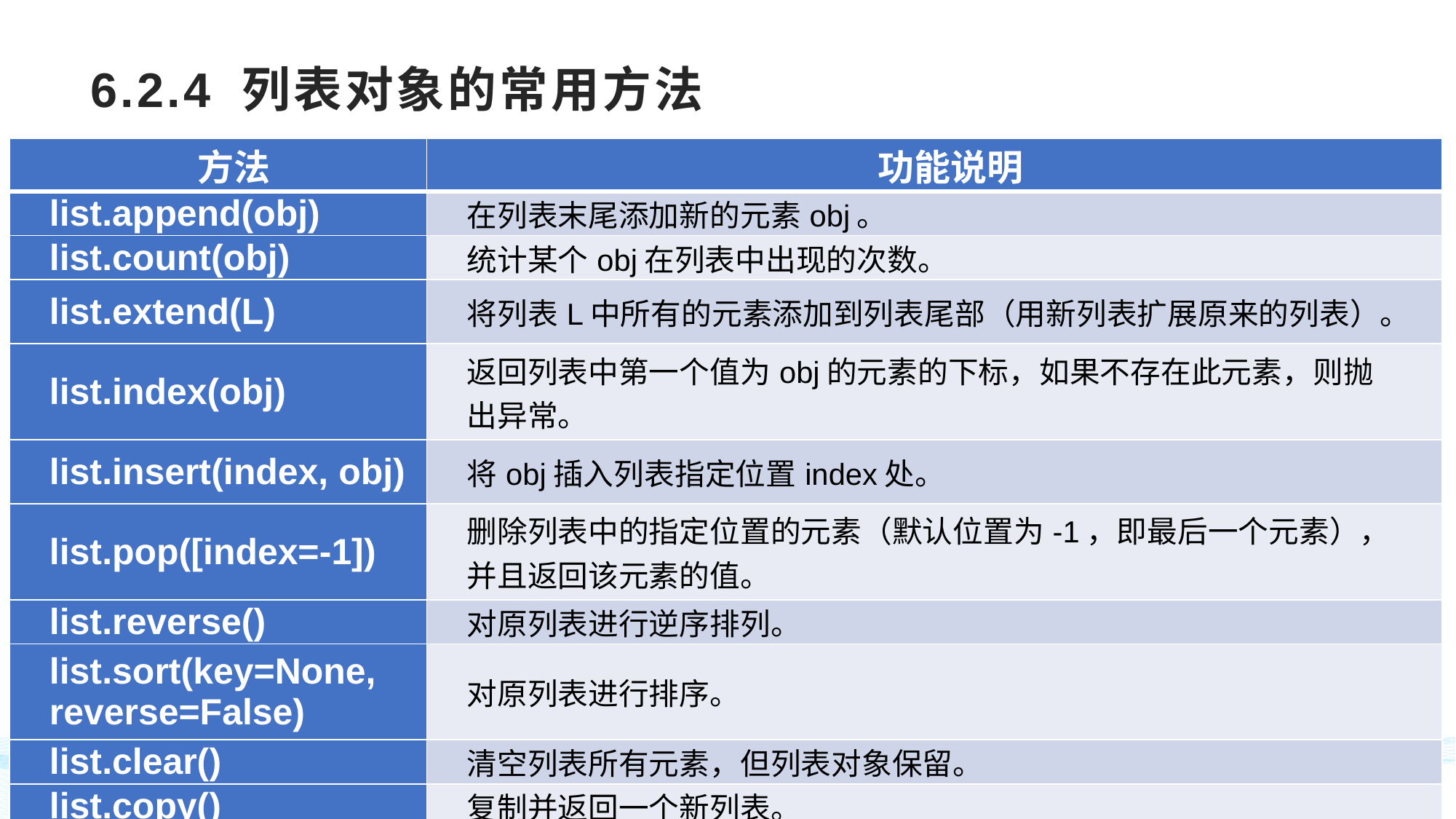

# 6.2.4 列表对象的常用方法
| 方法 | 功能说明 |
| --- | --- |
| list.append(obj) | 在列表末尾添加新的元素obj。 |
| list.count(obj) | 统计某个obj在列表中出现的次数。 |
| list.extend(L) | 将列表L中所有的元素添加到列表尾部（用新列表扩展原来的列表）。 |
| list.index(obj) | 返回列表中第一个值为obj的元素的下标，如果不存在此元素，则抛 出异常。 |
| list.insert(index, obj) | 将obj插入列表指定位置index处。 |
| list.pop([index=-1]) | 删除列表中的指定位置的元素（默认位置为-1，即最后一个元素）， 并且返回该元素的值。 |
| list.reverse() | 对原列表进行逆序排列。 |
| list.sort(key=None, reverse=False) | 对原列表进行排序。 |
| list.clear() | 清空列表所有元素，但列表对象保留。 |
| list.copy() | 复制并返回一个新列表。 |
23